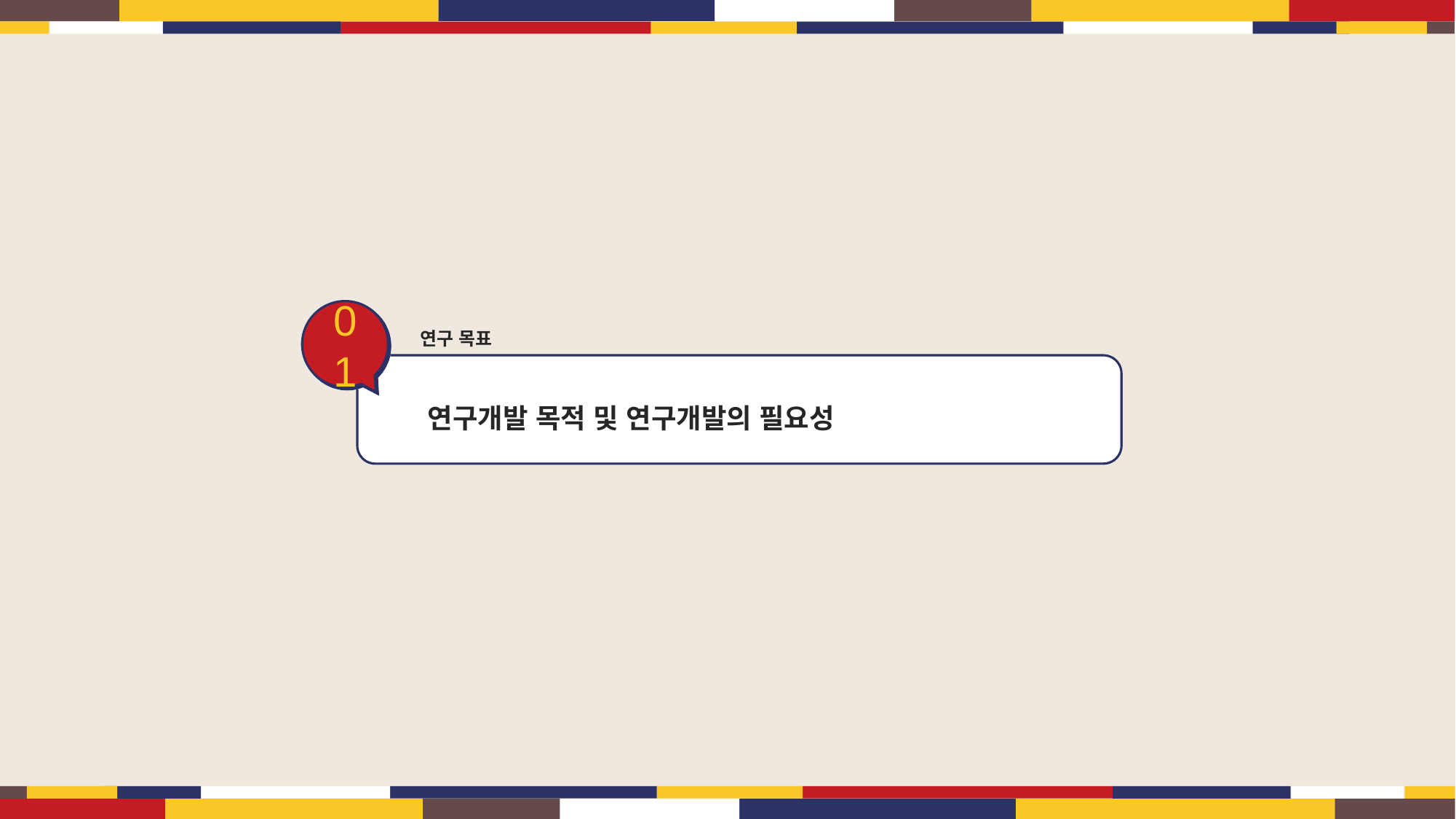

01
연구 목표
연구개발 목적 및 연구개발의 필요성